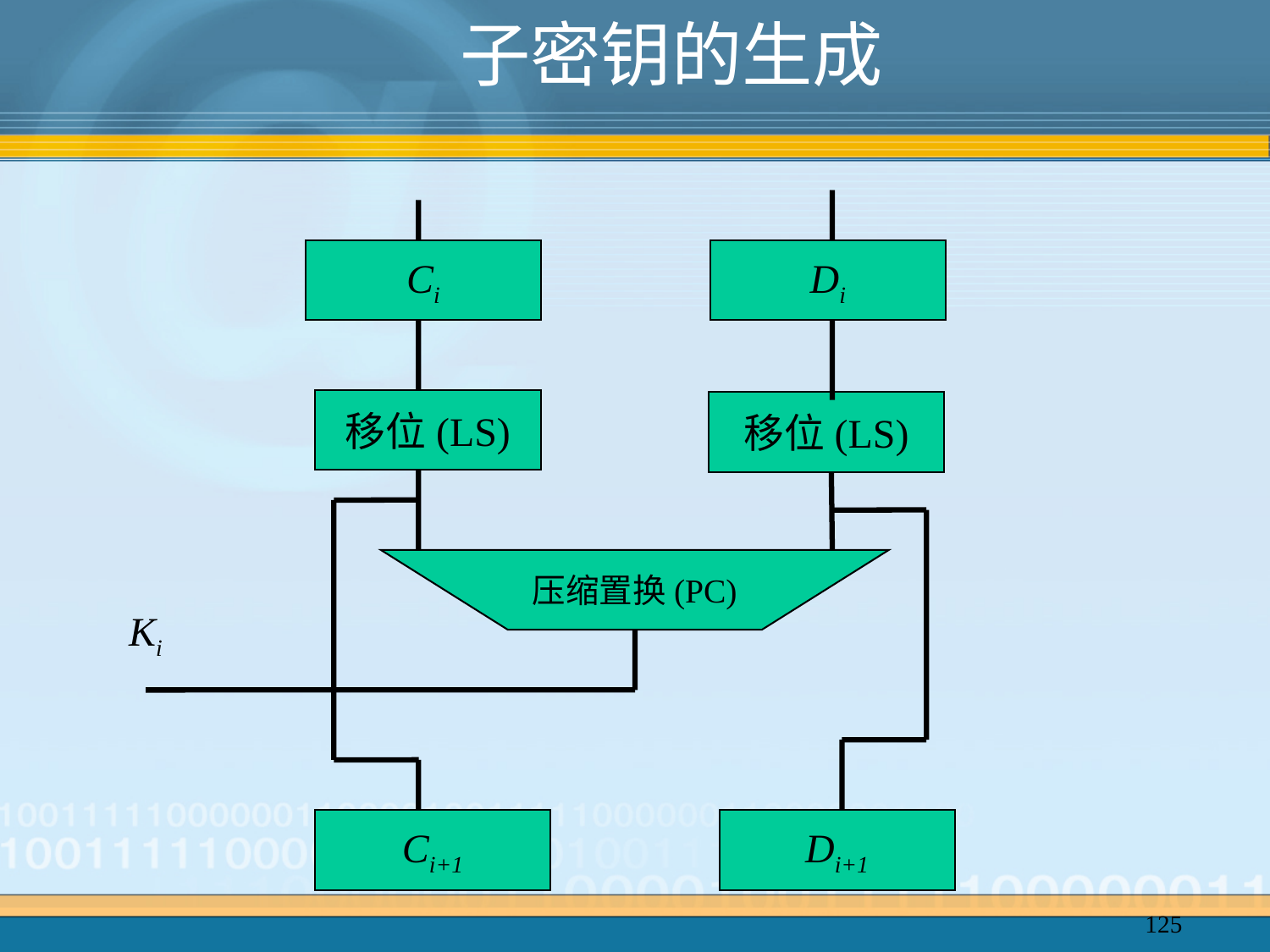

子密钥的生成

Ci
Di

移位(LS)
移位(LS)

压缩置换(PC)
Ki

Ci+1
Di+1
125